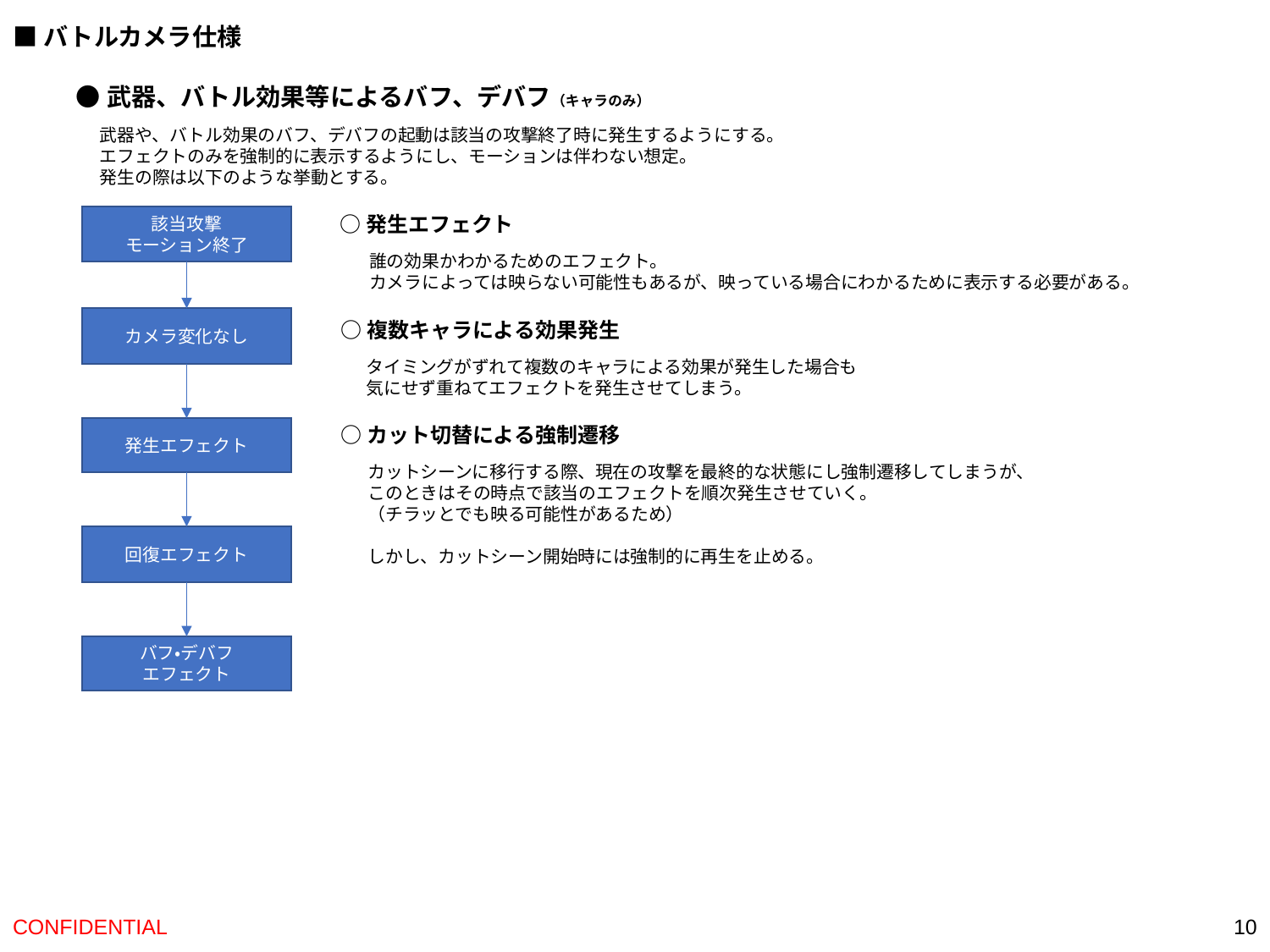

■バトルカメラ仕様
●武器、バトル効果等によるバフ、デバフ（キャラのみ）
武器や、バトル効果のバフ、デバフの起動は該当の攻撃終了時に発生するようにする。
エフェクトのみを強制的に表示するようにし、モーションは伴わない想定。
発生の際は以下のような挙動とする。
○発生エフェクト
該当攻撃
モーション終了
誰の効果かわかるためのエフェクト。
カメラによっては映らない可能性もあるが、映っている場合にわかるために表示する必要がある。
カメラ変化なし
○複数キャラによる効果発生
タイミングがずれて複数のキャラによる効果が発生した場合も
気にせず重ねてエフェクトを発生させてしまう。
○カット切替による強制遷移
発生エフェクト
カットシーンに移行する際、現在の攻撃を最終的な状態にし強制遷移してしまうが、
このときはその時点で該当のエフェクトを順次発生させていく。
（チラッとでも映る可能性があるため）

しかし、カットシーン開始時には強制的に再生を止める。
回復エフェクト
バフ・デバフ
エフェクト
10
CONFIDENTIAL